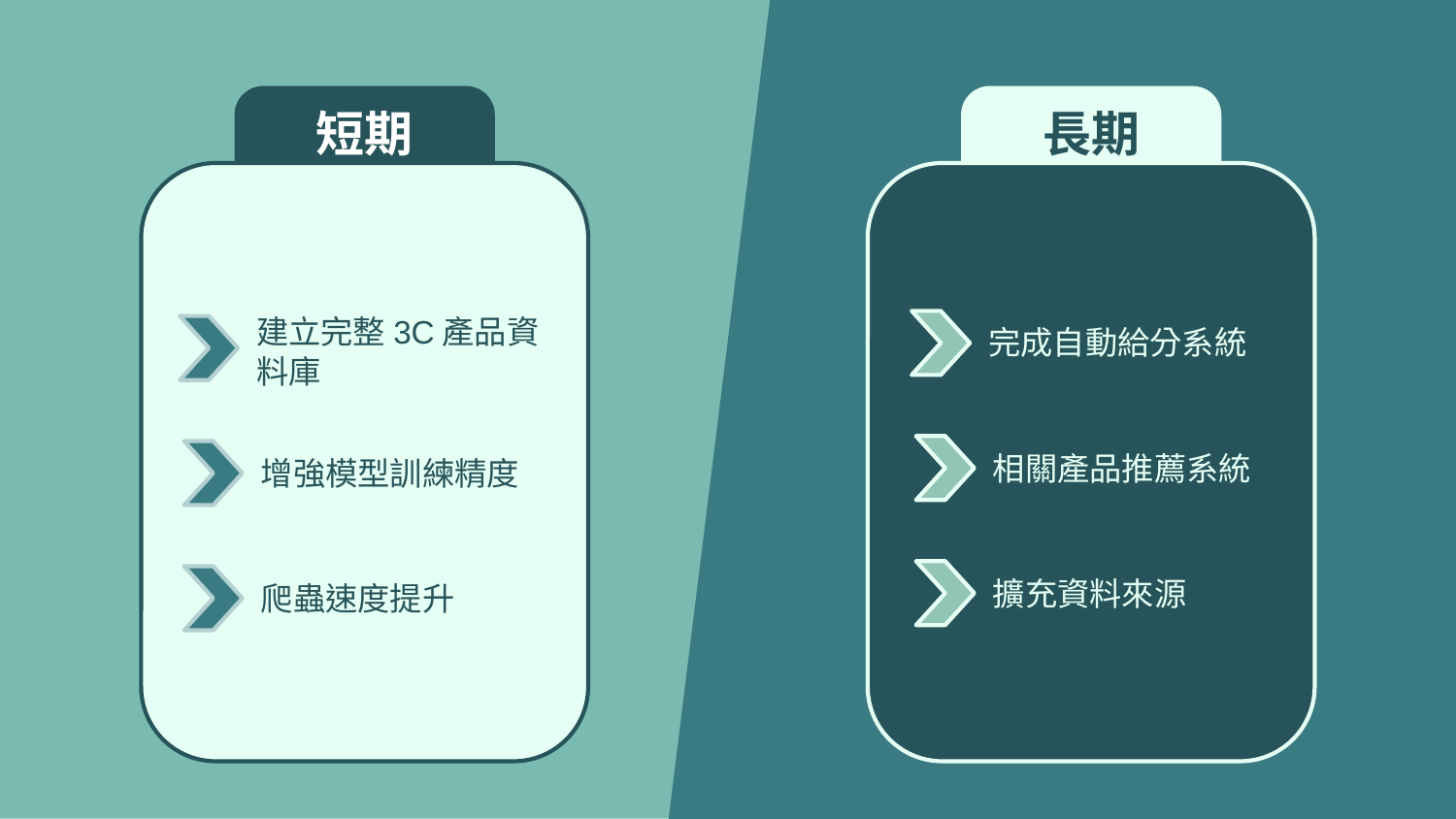

短期
長期

建立完整3C產品資料庫

完成自動給分系統

相關產品推薦系統
增強模型訓練精度

擴充資料來源
爬蟲速度提升